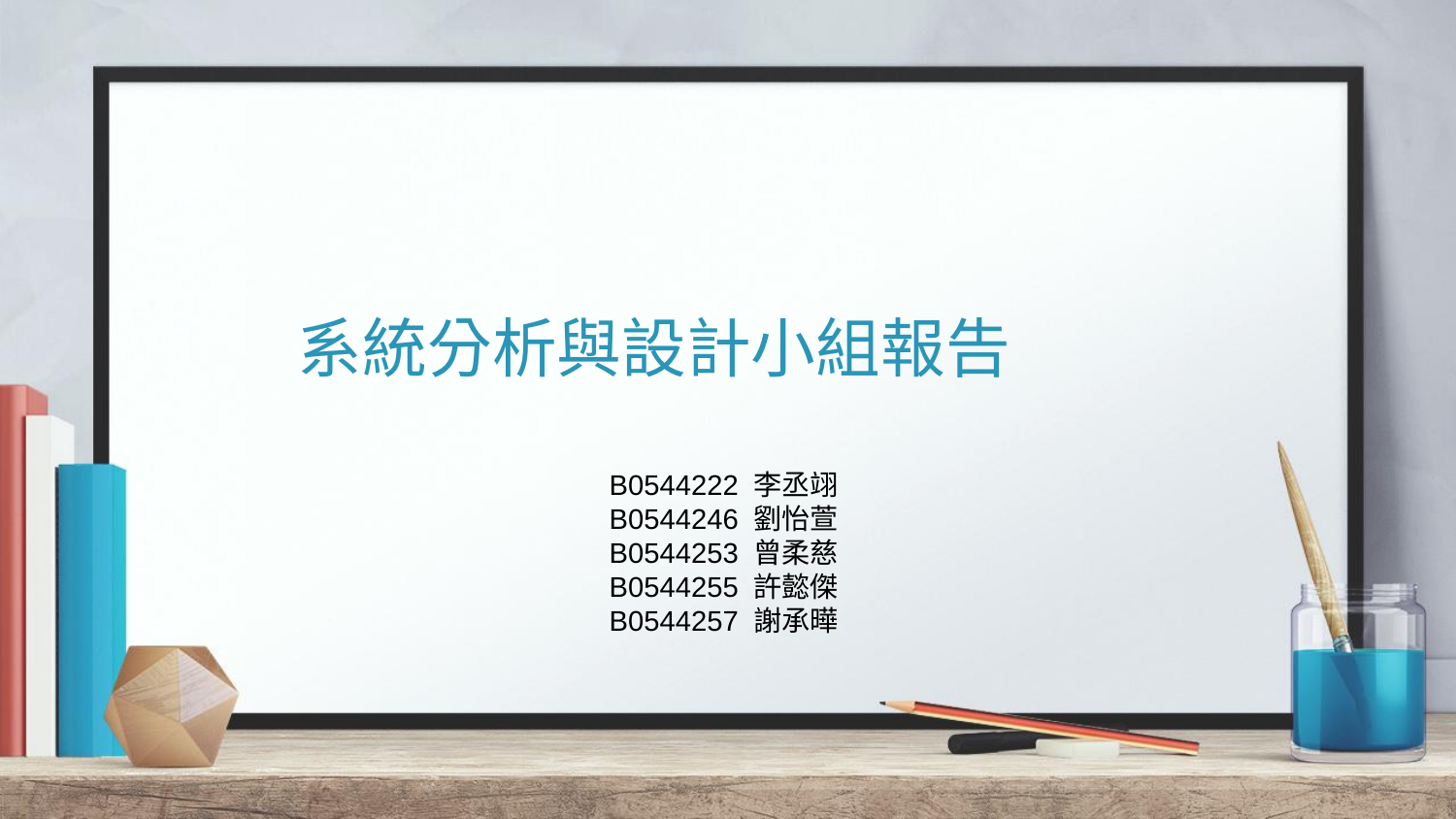

# 系統分析與設計小組報告
B0544222 李丞翊
B0544246 劉怡萱
B0544253 曾柔慈
B0544255 許懿傑
B0544257 謝承曄